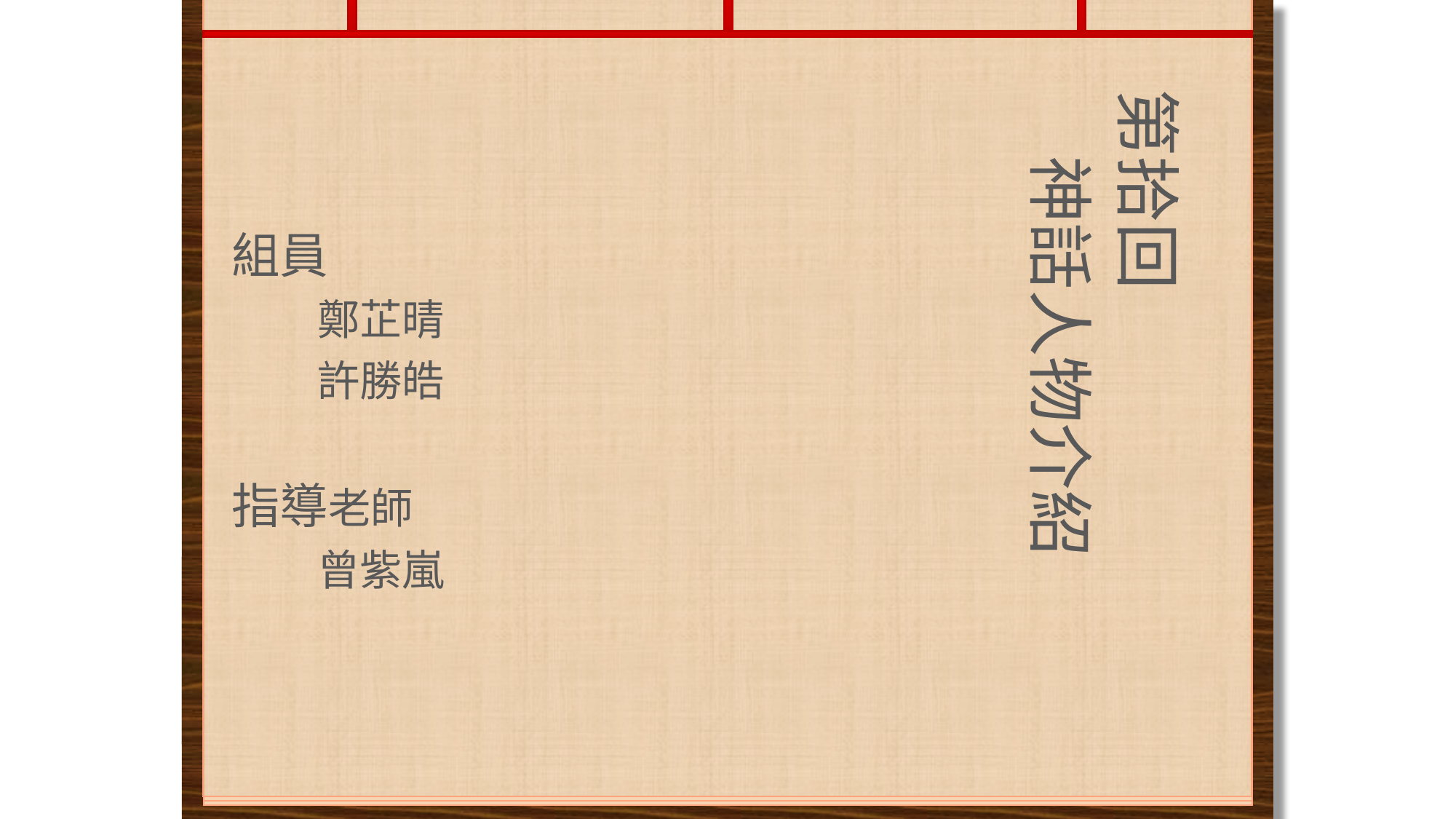

第拾回
　神話人物介紹
組員
鄭芷晴
許勝皓

指導老師
曾紫嵐